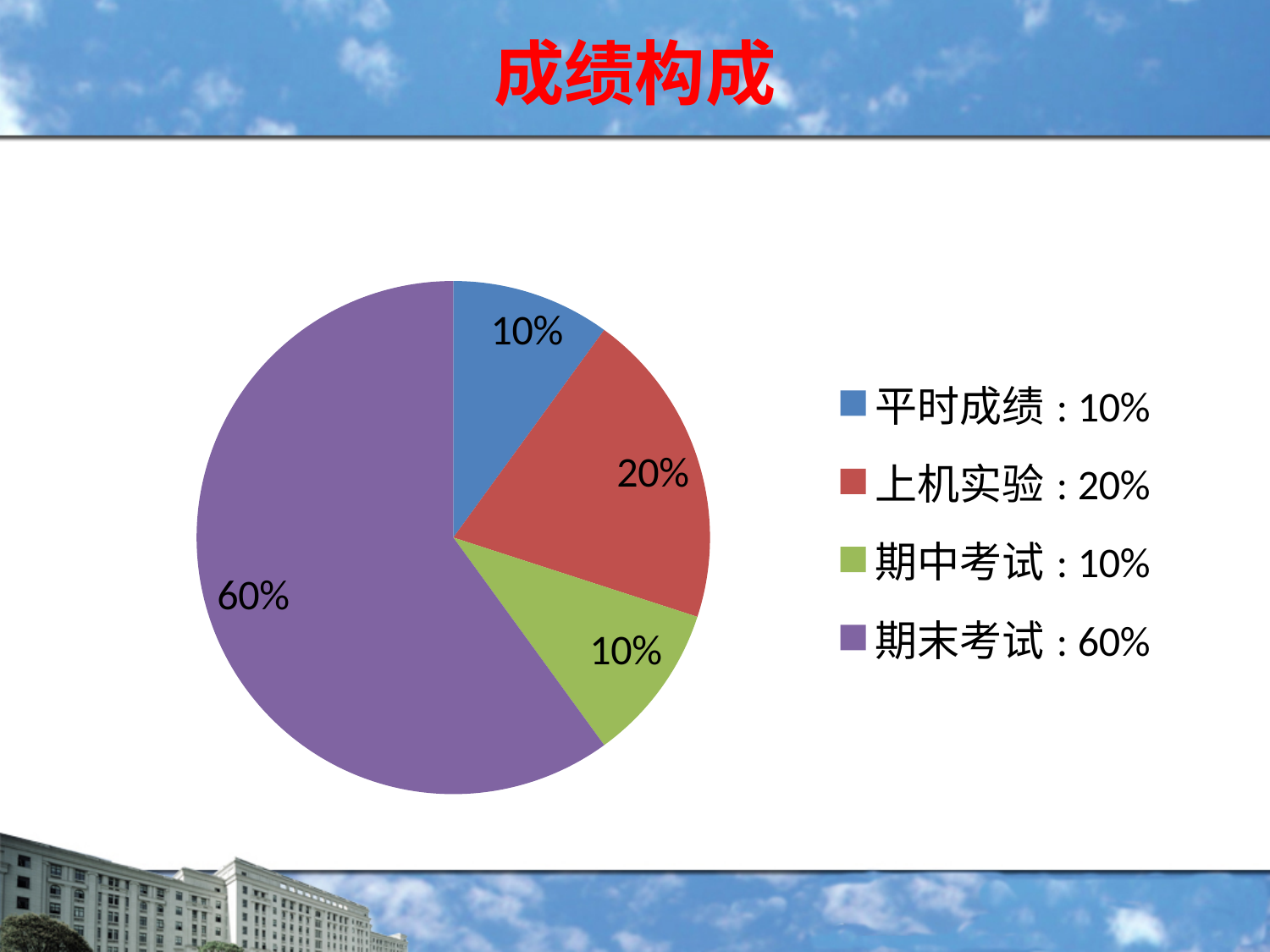

# 成绩构成

### Chart

| Category | 成绩构成 |
|---|---|
| 平时成绩: 10% | 0.1 |
| 上机实验: 20% | 0.2 |
| 期中考试: 10% | 0.1 |
| 期末考试: 60% | 0.6 |